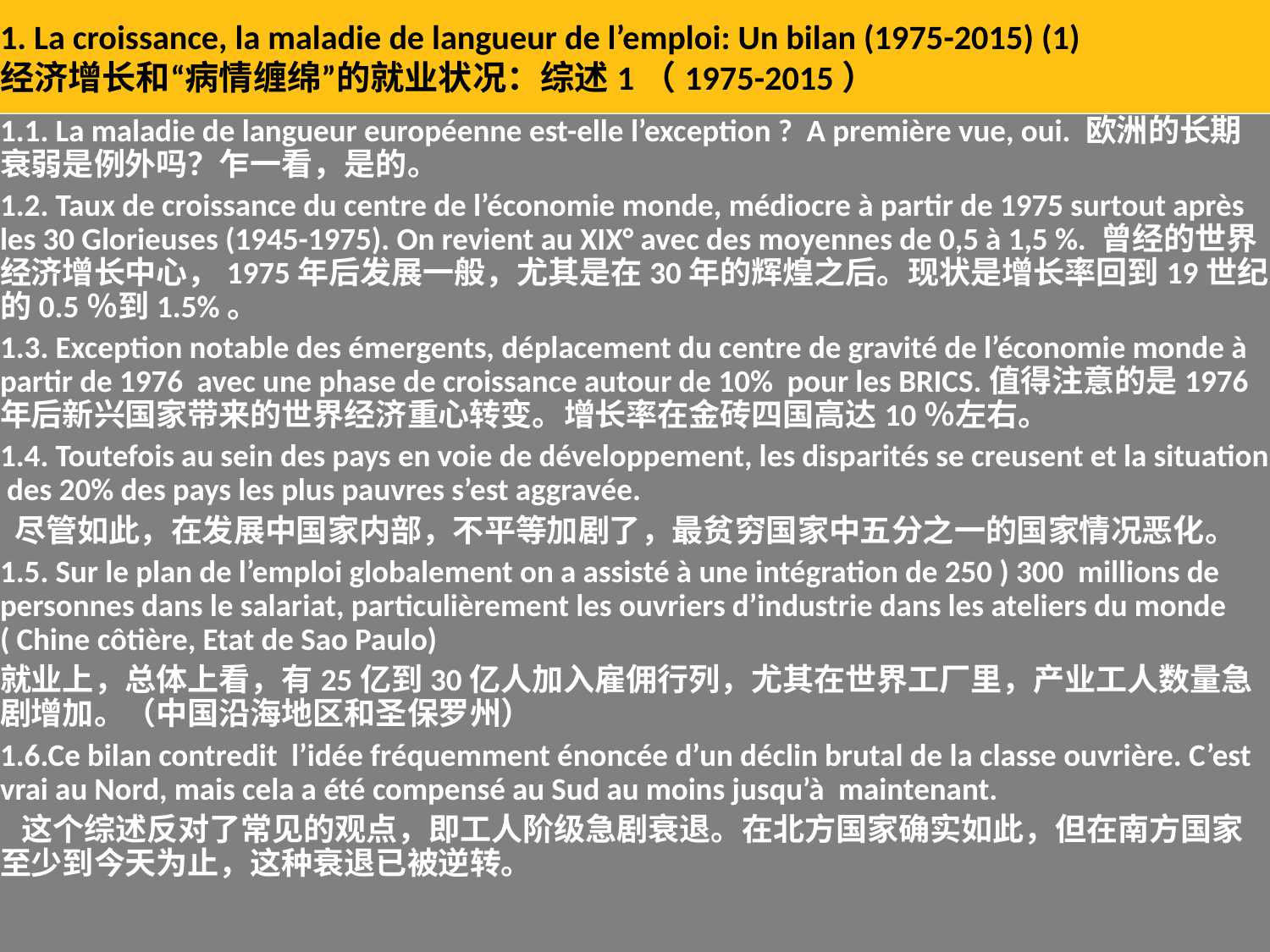

# 1. La croissance, la maladie de langueur de l’emploi: Un bilan (1975-2015) (1)
经济增长和“病情缠绵”的就业状况：综述1（1975-2015）
1.1. La maladie de langueur européenne est-elle l’exception ?  A première vue, oui. 欧洲的长期衰弱是例外吗？乍一看，是的。
1.2. Taux de croissance du centre de l’économie monde, médiocre à partir de 1975 surtout après les 30 Glorieuses (1945-1975). On revient au XIX° avec des moyennes de 0,5 à 1,5 %. 曾经的世界经济增长中心，1975年后发展一般，尤其是在30年的辉煌之后。现状是增长率回到19世纪的0.5％到1.5%。
1.3. Exception notable des émergents, déplacement du centre de gravité de l’économie monde à partir de 1976  avec une phase de croissance autour de 10%  pour les BRICS.值得注意的是1976年后新兴国家带来的世界经济重心转变。增长率在金砖四国高达10％左右。
1.4. Toutefois au sein des pays en voie de développement, les disparités se creusent et la situation  des 20% des pays les plus pauvres s’est aggravée.
 尽管如此，在发展中国家内部，不平等加剧了，最贫穷国家中五分之一的国家情况恶化。
1.5. Sur le plan de l’emploi globalement on a assisté à une intégration de 250 ) 300  millions de personnes dans le salariat, particulièrement les ouvriers d’industrie dans les ateliers du monde ( Chine côtière, Etat de Sao Paulo)
就业上，总体上看，有25亿到30亿人加入雇佣行列，尤其在世界工厂里，产业工人数量急剧增加。（中国沿海地区和圣保罗州）
1.6.Ce bilan contredit  l’idée fréquemment énoncée d’un déclin brutal de la classe ouvrière. C’est vrai au Nord, mais cela a été compensé au Sud au moins jusqu’à  maintenant.
  这个综述反对了常见的观点，即工人阶级急剧衰退。在北方国家确实如此，但在南方国家至少到今天为止，这种衰退已被逆转。